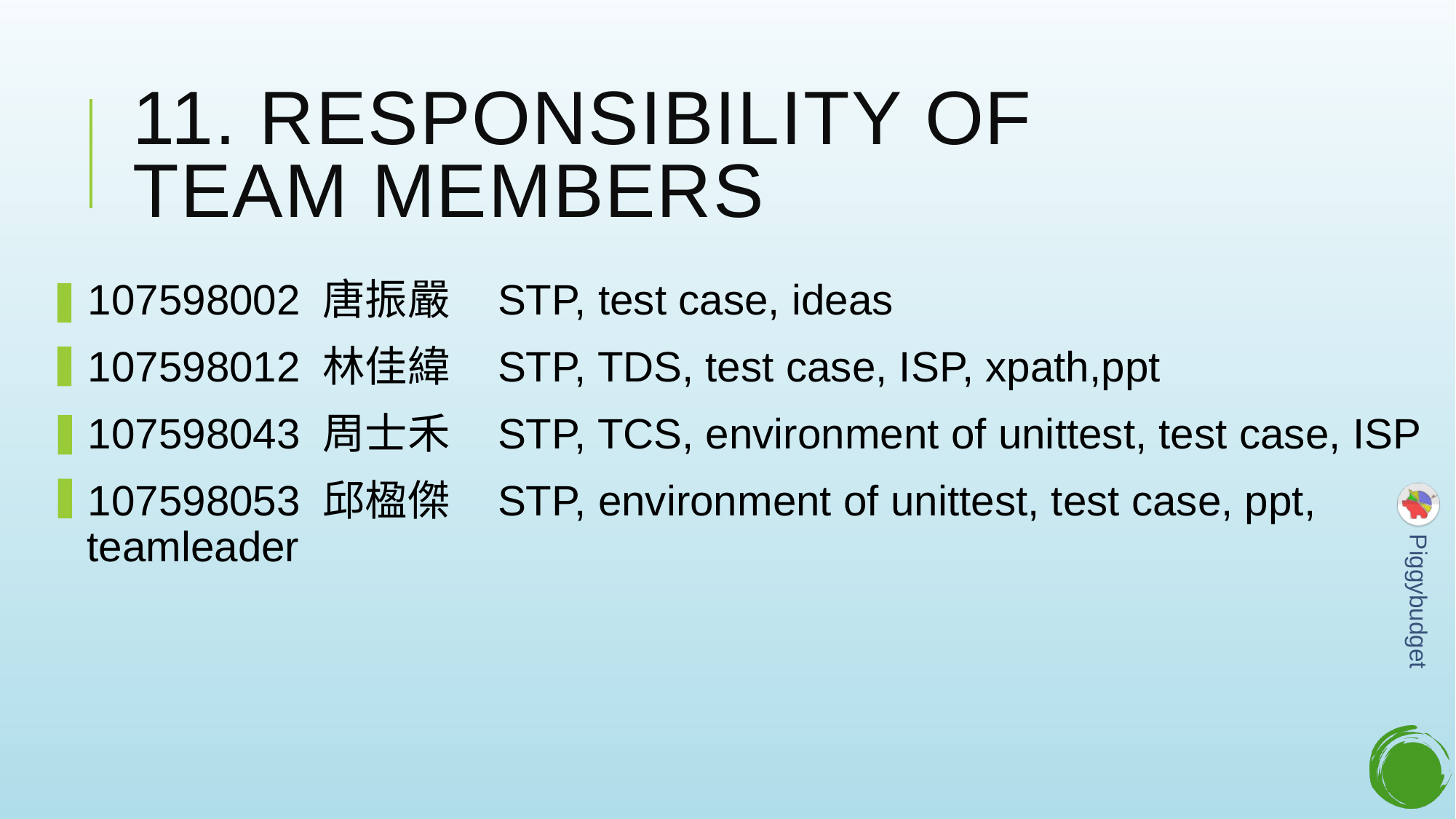

# 11. Responsibility of team members
107598002 唐振嚴    STP, test case, ideas
107598012 林佳緯    STP, TDS, test case, ISP, xpath,ppt
107598043 周士禾    STP, TCS, environment of unittest, test case, ISP
107598053 邱楹傑    STP, environment of unittest, test case, ppt, teamleader

28